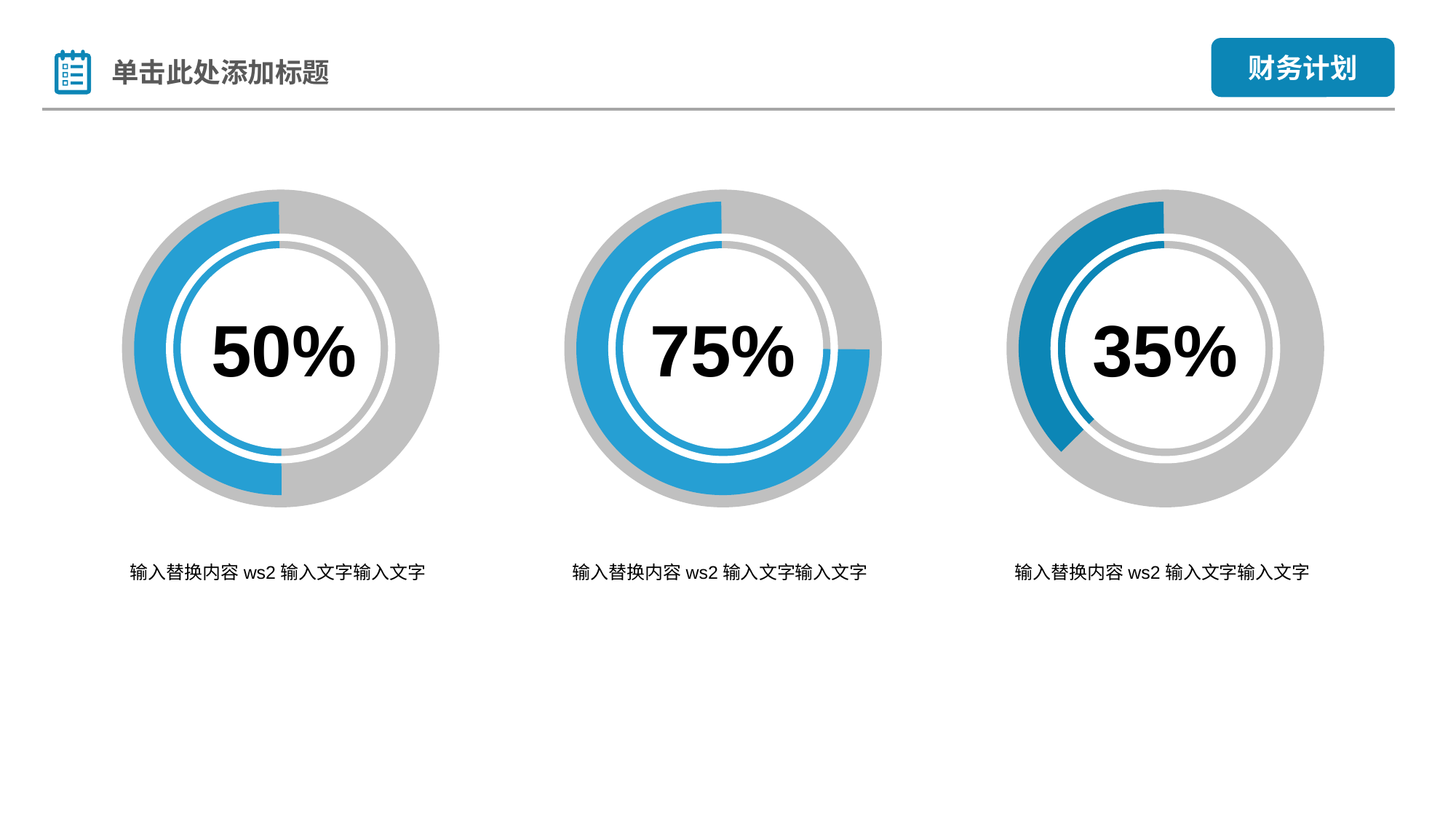

财务计划

单击此处添加标题

50%

75%

35%
输入替换内容ws2输入文字输入文字
输入替换内容ws2输入文字输入文字
输入替换内容ws2输入文字输入文字